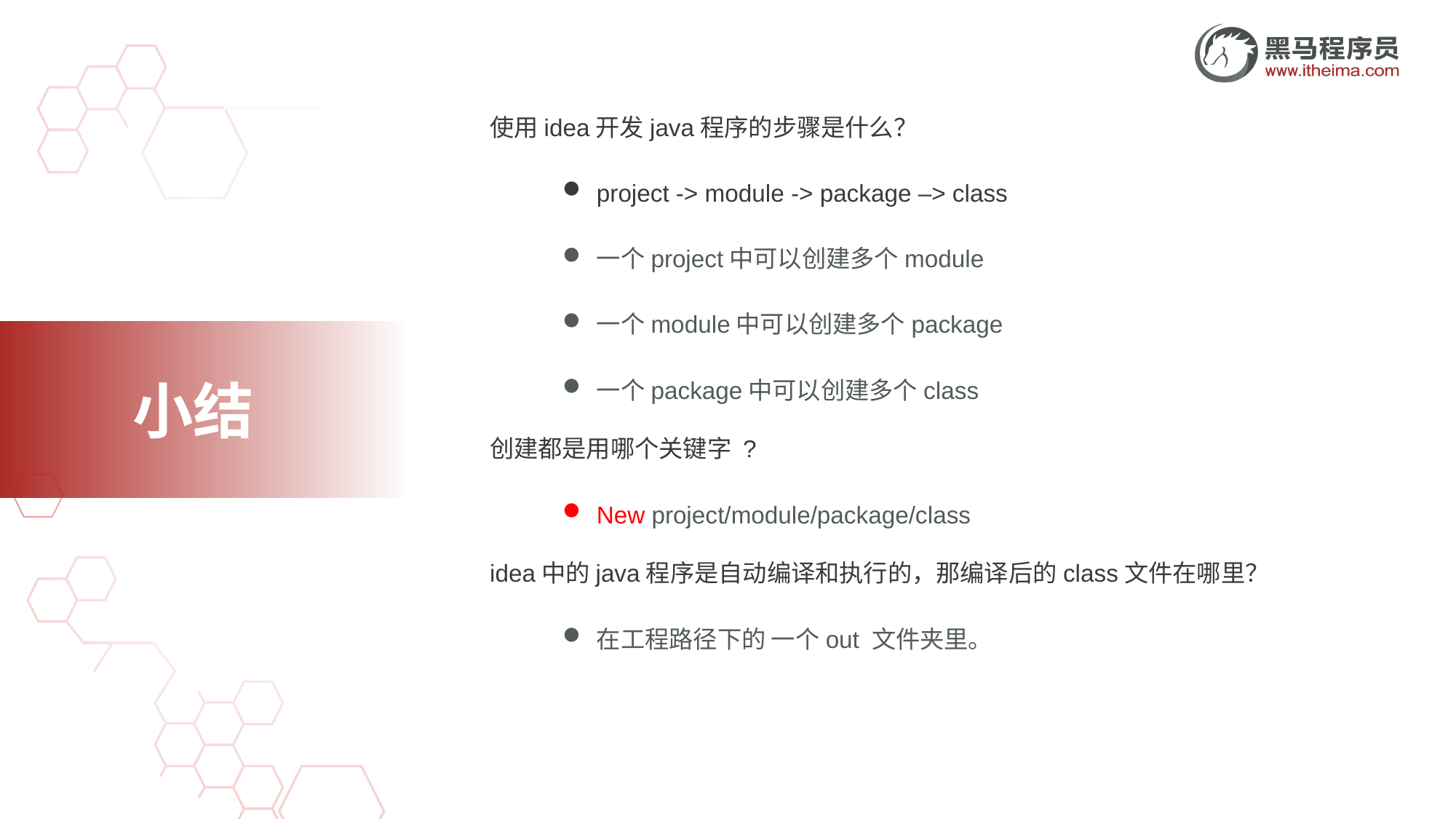

使用idea开发java程序的步骤是什么？
project -> module -> package –> class
一个project中可以创建多个module
一个module中可以创建多个package
一个package中可以创建多个class
创建都是用哪个关键字 ?
New project/module/package/class
idea中的java程序是自动编译和执行的，那编译后的class文件在哪里？
在工程路径下的 一个out 文件夹里。